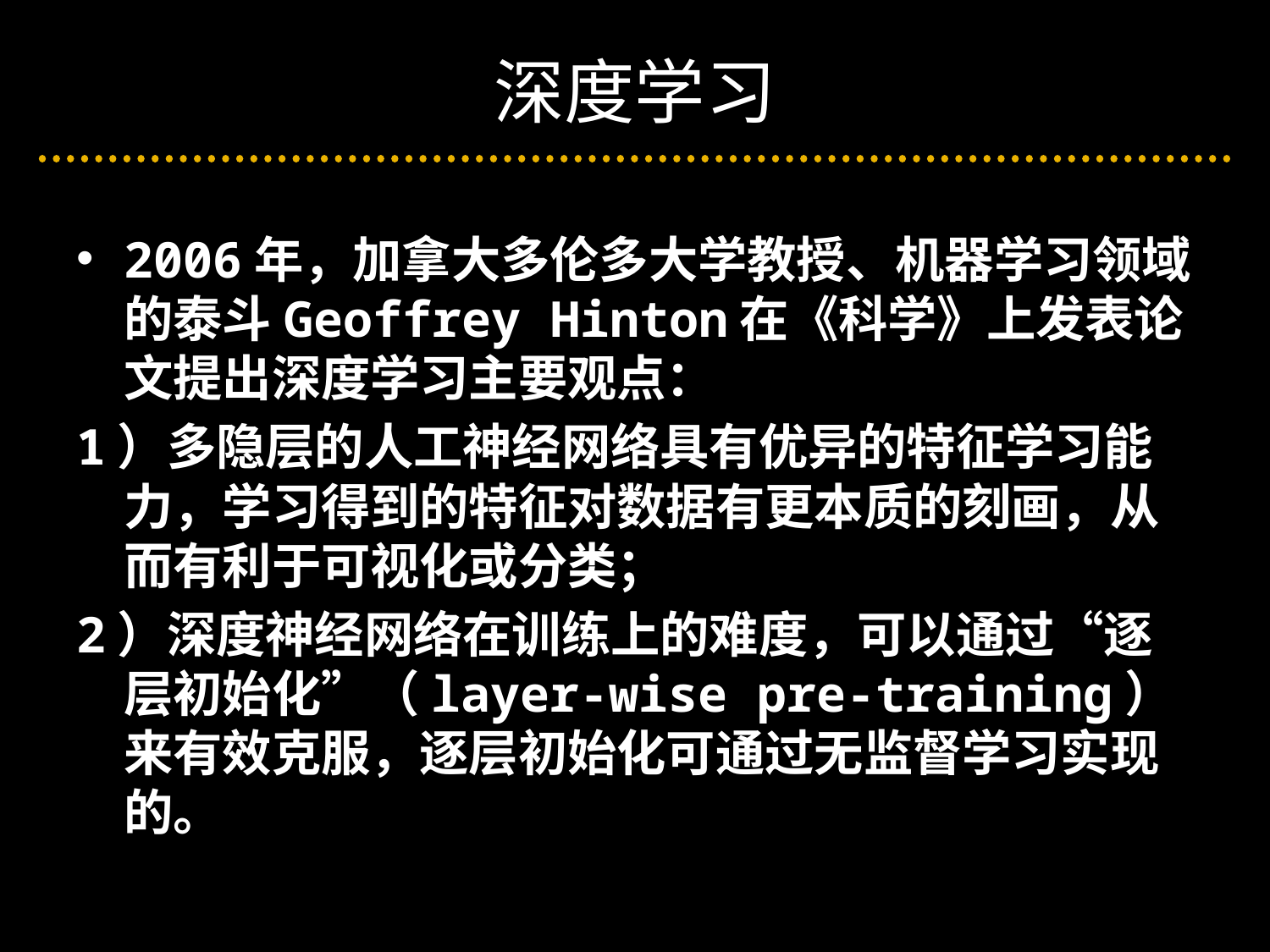

# 深度学习
2006年，加拿大多伦多大学教授、机器学习领域的泰斗Geoffrey Hinton在《科学》上发表论文提出深度学习主要观点：
1）多隐层的人工神经网络具有优异的特征学习能力，学习得到的特征对数据有更本质的刻画，从而有利于可视化或分类；
2）深度神经网络在训练上的难度，可以通过“逐层初始化”（layer-wise pre-training）来有效克服，逐层初始化可通过无监督学习实现的。